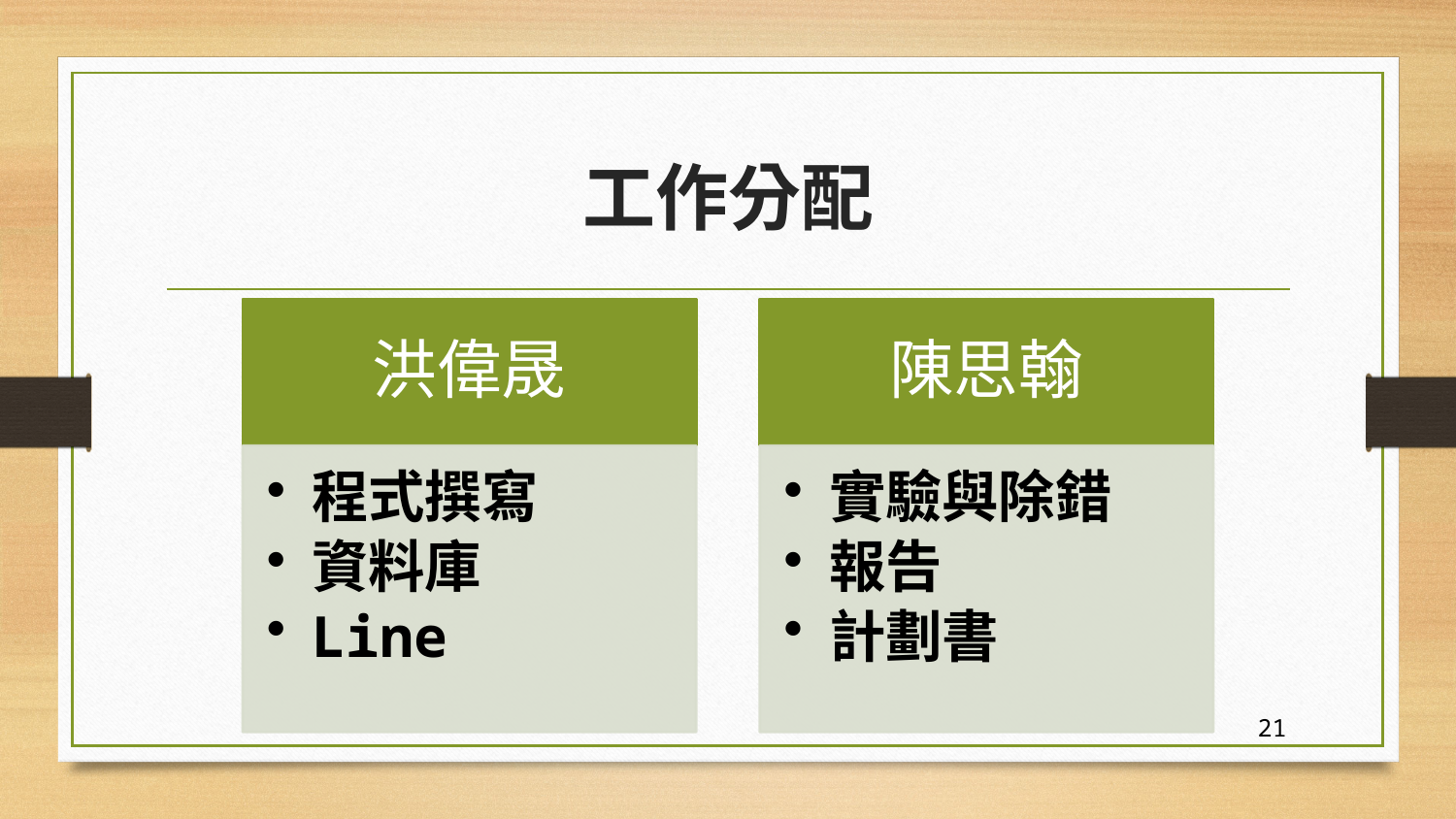

# 工作分配
洪偉晟
程式撰寫
資料庫
Line
陳思翰
實驗與除錯
報告
計劃書
21